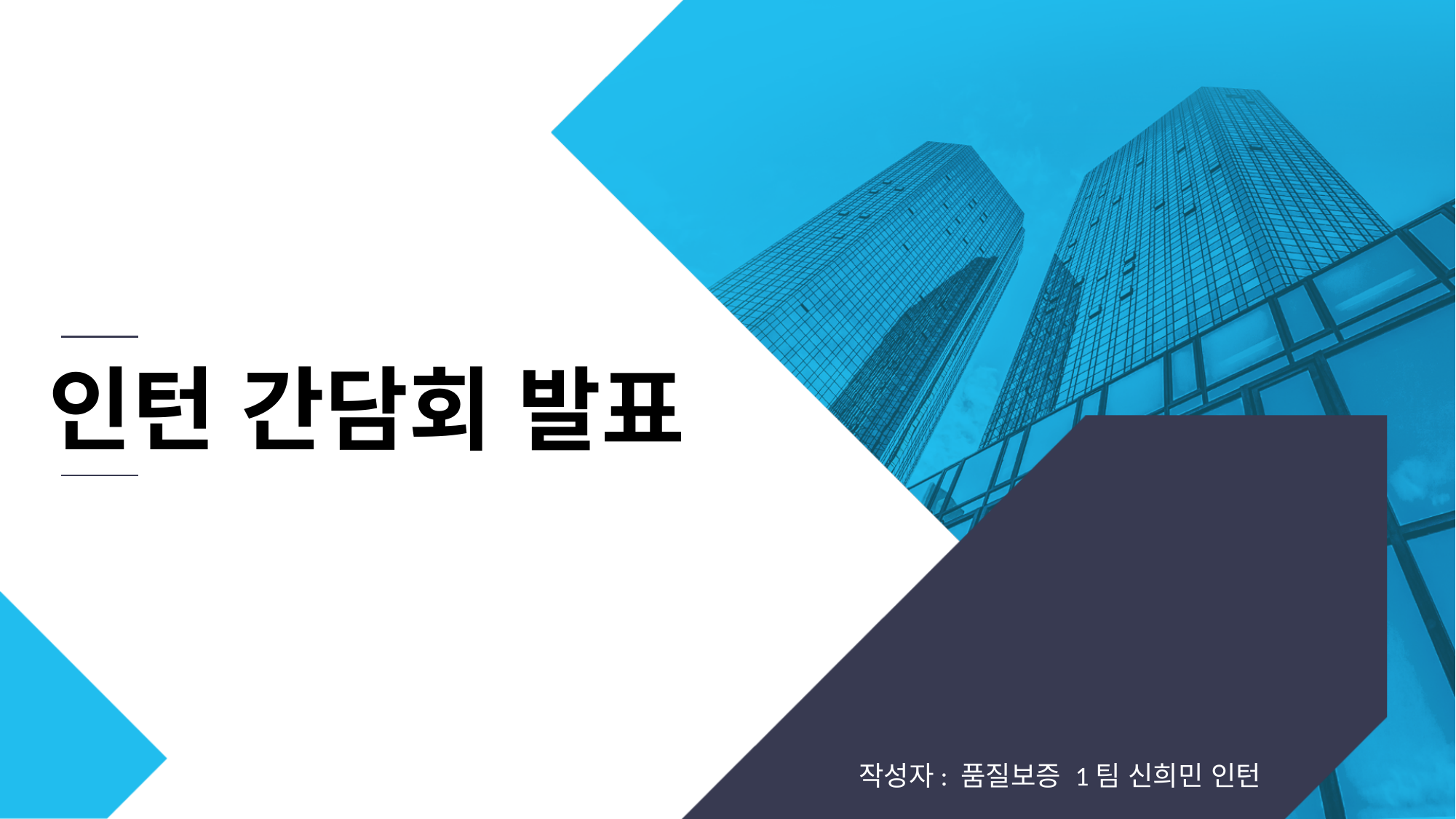

인턴 간담회 발표
작성자: 품질보증 1팀 신희민 인턴